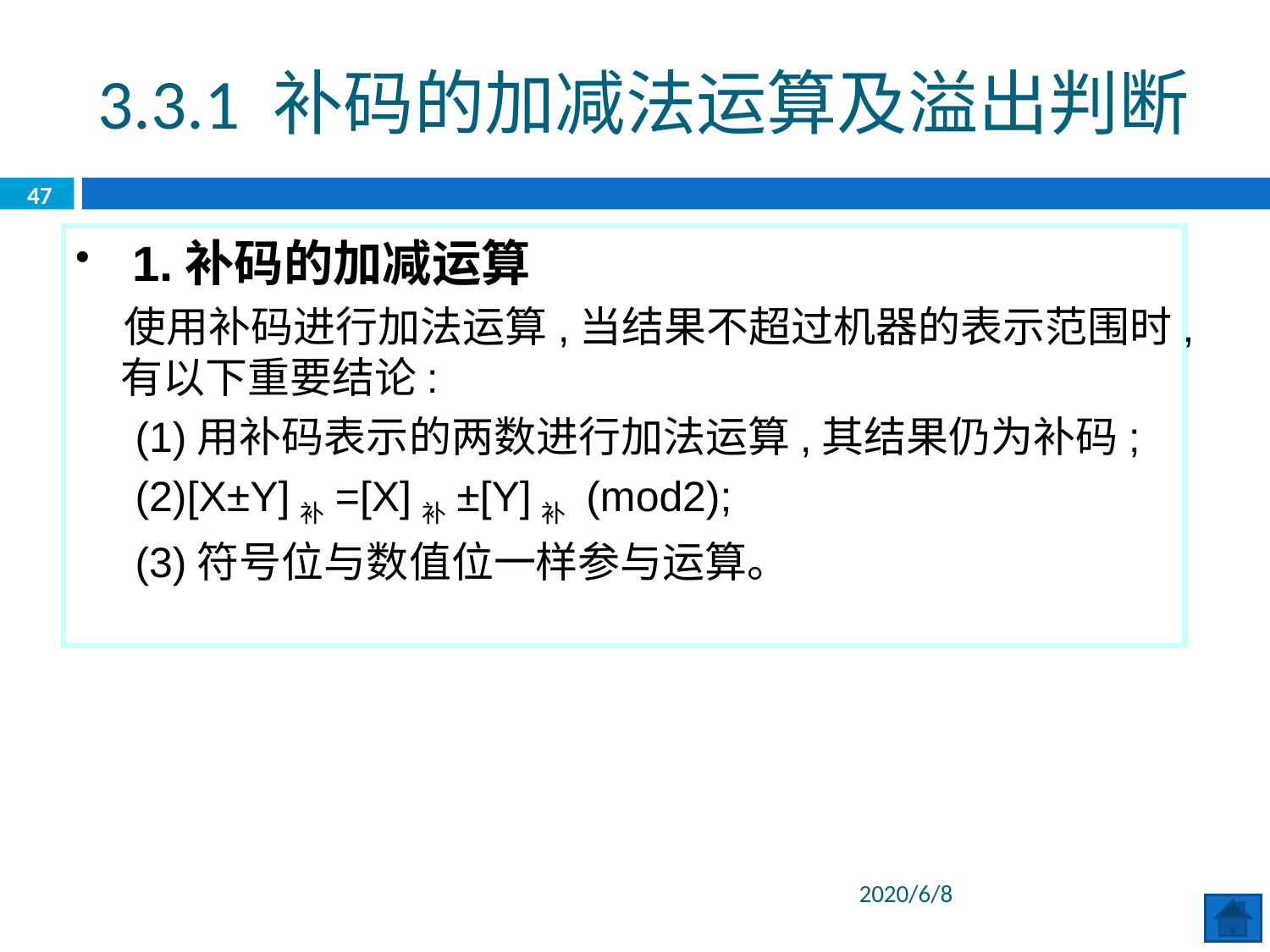

3.3.1 补码的加减法运算及溢出判断
47
 1.补码的加减运算
    使用补码进行加法运算,当结果不超过机器的表示范围时,有以下重要结论:
     (1)用补码表示的两数进行加法运算,其结果仍为补码;
     (2)[X±Y]补=[X]补±[Y]补 (mod2);
     (3)符号位与数值位一样参与运算。
2020/6/8